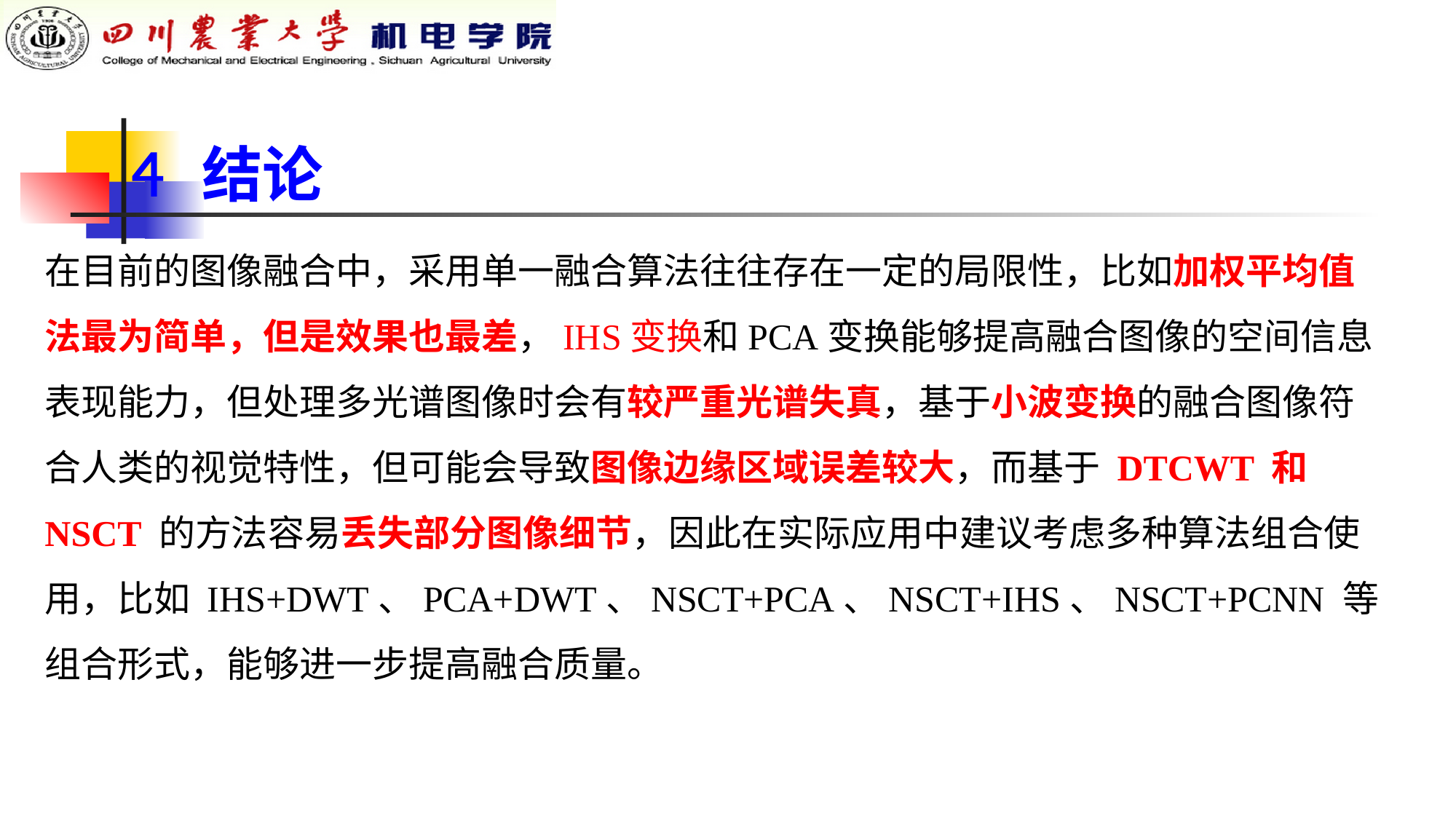

# 4 结论
在目前的图像融合中，采用单一融合算法往往存在一定的局限性，比如加权平均值法最为简单，但是效果也最差，IHS变换和PCA变换能够提高融合图像的空间信息表现能力，但处理多光谱图像时会有较严重光谱失真，基于小波变换的融合图像符合人类的视觉特性，但可能会导致图像边缘区域误差较大，而基于 DTCWT 和 NSCT 的方法容易丢失部分图像细节，因此在实际应用中建议考虑多种算法组合使用，比如 IHS+DWT、PCA+DWT、NSCT+PCA、NSCT+IHS、NSCT+PCNN 等组合形式，能够进一步提高融合质量。